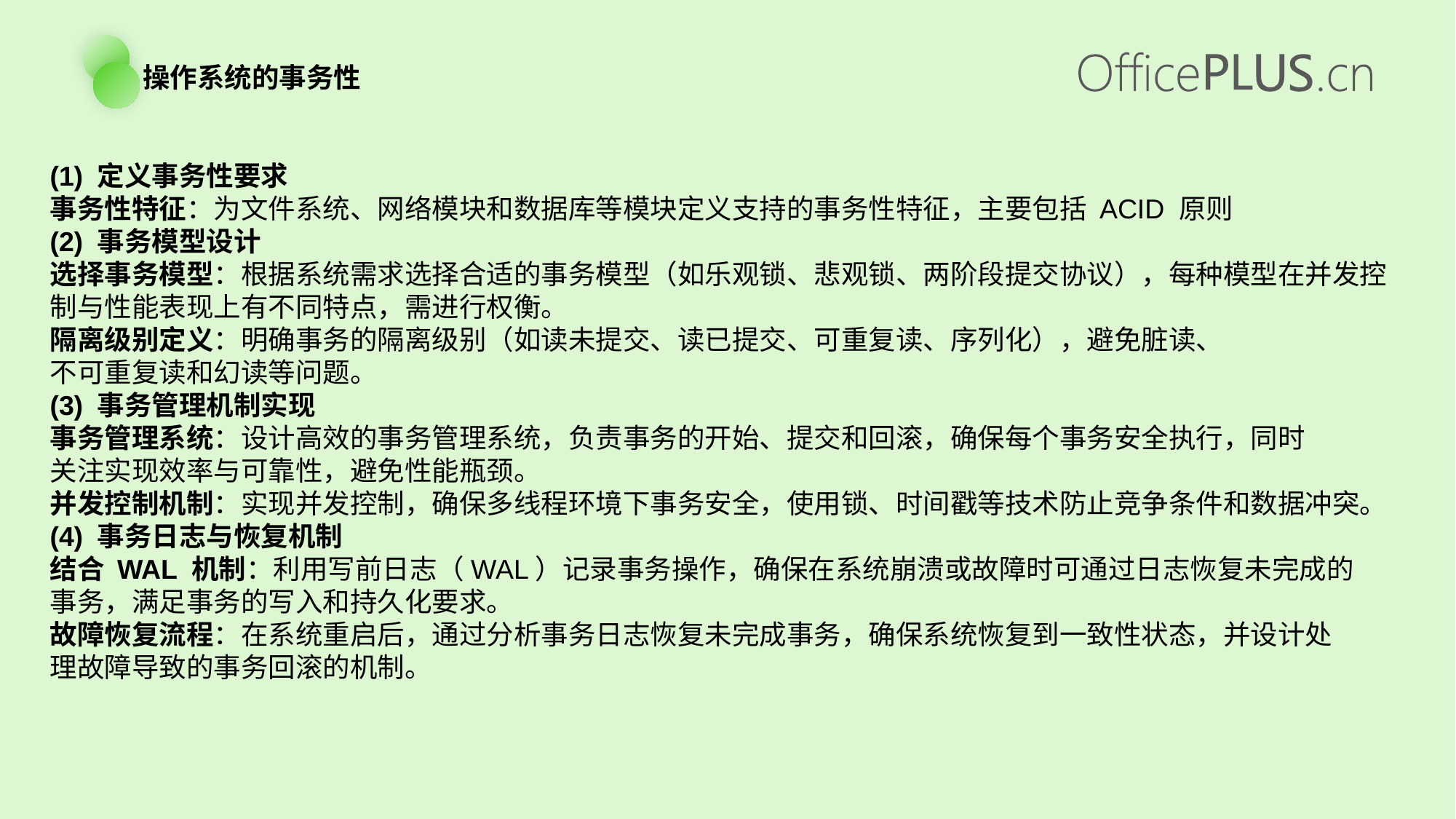

操作系统的事务性

(1) 定义事务性要求
事务性特征：为文件系统、网络模块和数据库等模块定义支持的事务性特征，主要包括 ACID 原则
(2) 事务模型设计
选择事务模型：根据系统需求选择合适的事务模型（如乐观锁、悲观锁、两阶段提交协议），每种模型在并发控
制与性能表现上有不同特点，需进行权衡。
隔离级别定义：明确事务的隔离级别（如读未提交、读已提交、可重复读、序列化），避免脏读、
不可重复读和幻读等问题。
(3) 事务管理机制实现
事务管理系统：设计高效的事务管理系统，负责事务的开始、提交和回滚，确保每个事务安全执行，同时
关注实现效率与可靠性，避免性能瓶颈。
并发控制机制：实现并发控制，确保多线程环境下事务安全，使用锁、时间戳等技术防止竞争条件和数据冲突。
(4) 事务日志与恢复机制
结合 WAL 机制：利用写前日志（WAL）记录事务操作，确保在系统崩溃或故障时可通过日志恢复未完成的
事务，满足事务的写入和持久化要求。
故障恢复流程：在系统重启后，通过分析事务日志恢复未完成事务，确保系统恢复到一致性状态，并设计处
理故障导致的事务回滚的机制。